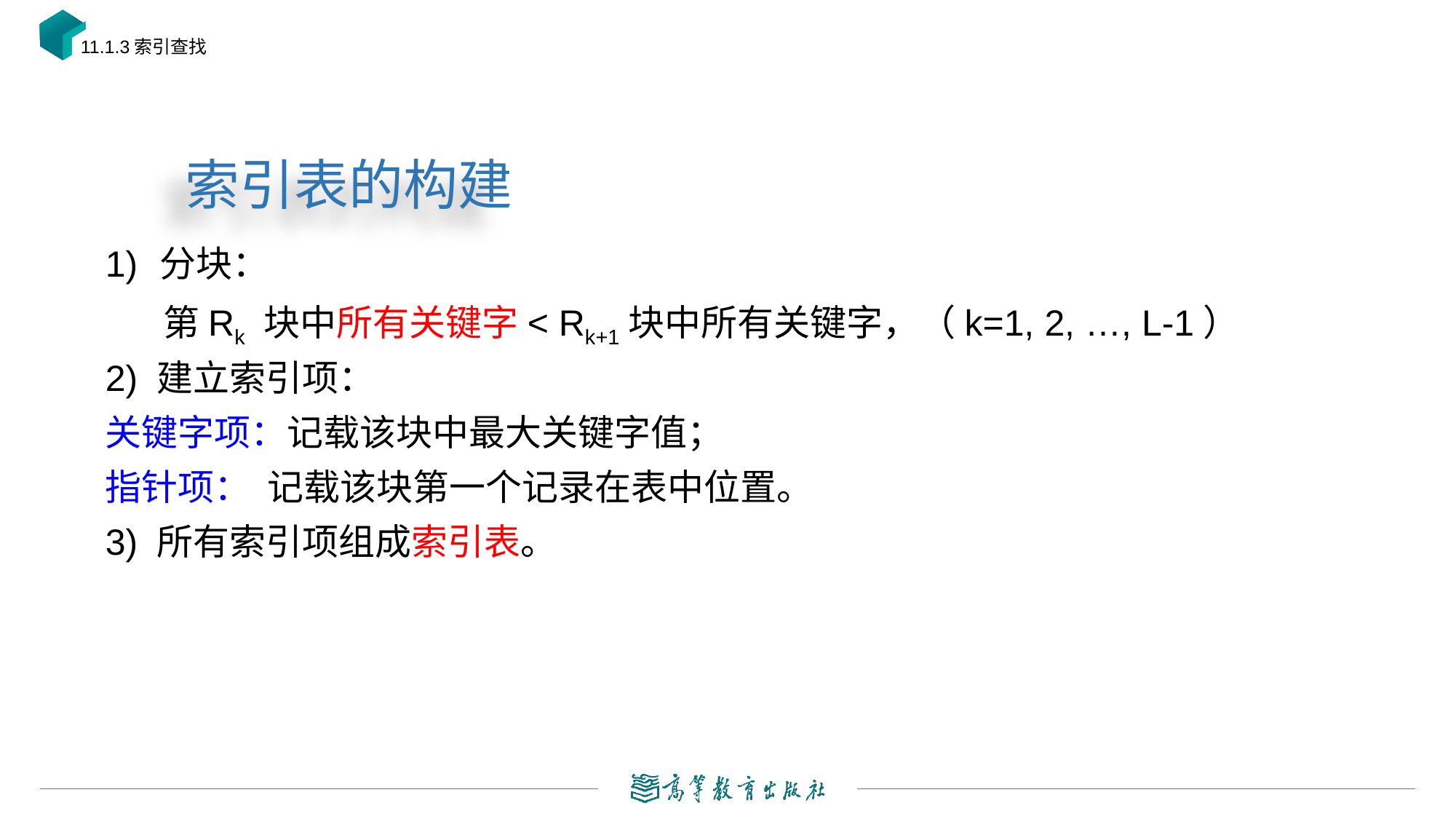

11.1.3索引查找
索引表的构建
分块：
      第Rk 块中所有关键字< Rk+1块中所有关键字，（k=1, 2, …, L-1）
2) 建立索引项：
关键字项：记载该块中最大关键字值；
指针项：  记载该块第一个记录在表中位置。
3) 所有索引项组成索引表。